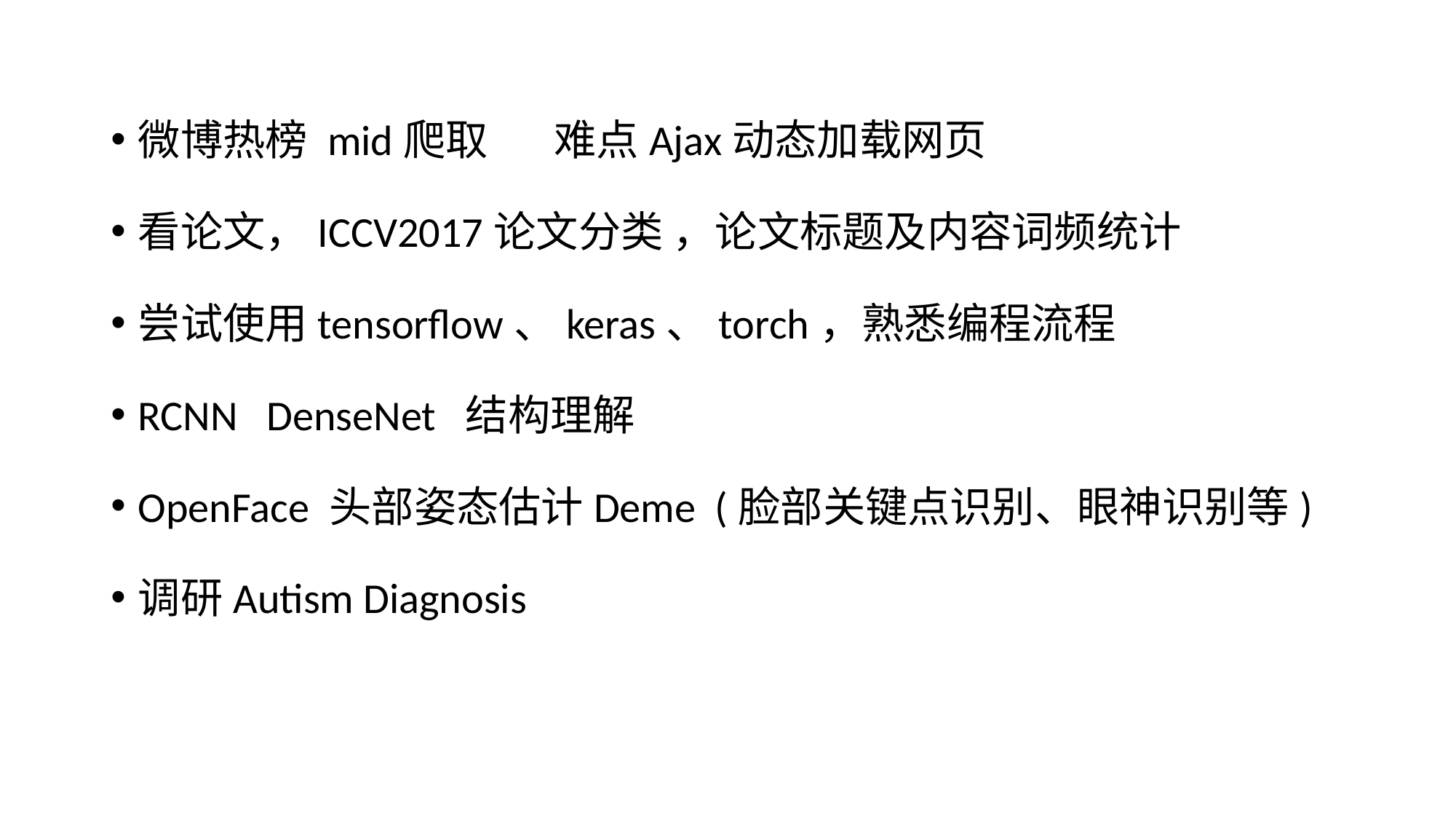

微博热榜 mid爬取       难点Ajax动态加载网页
看论文，ICCV2017论文分类 ，论文标题及内容词频统计
尝试使用tensorflow、keras、torch，熟悉编程流程
RCNN   DenseNet  结构理解
OpenFace 头部姿态估计Deme  (脸部关键点识别、眼神识别等)
调研Autism Diagnosis